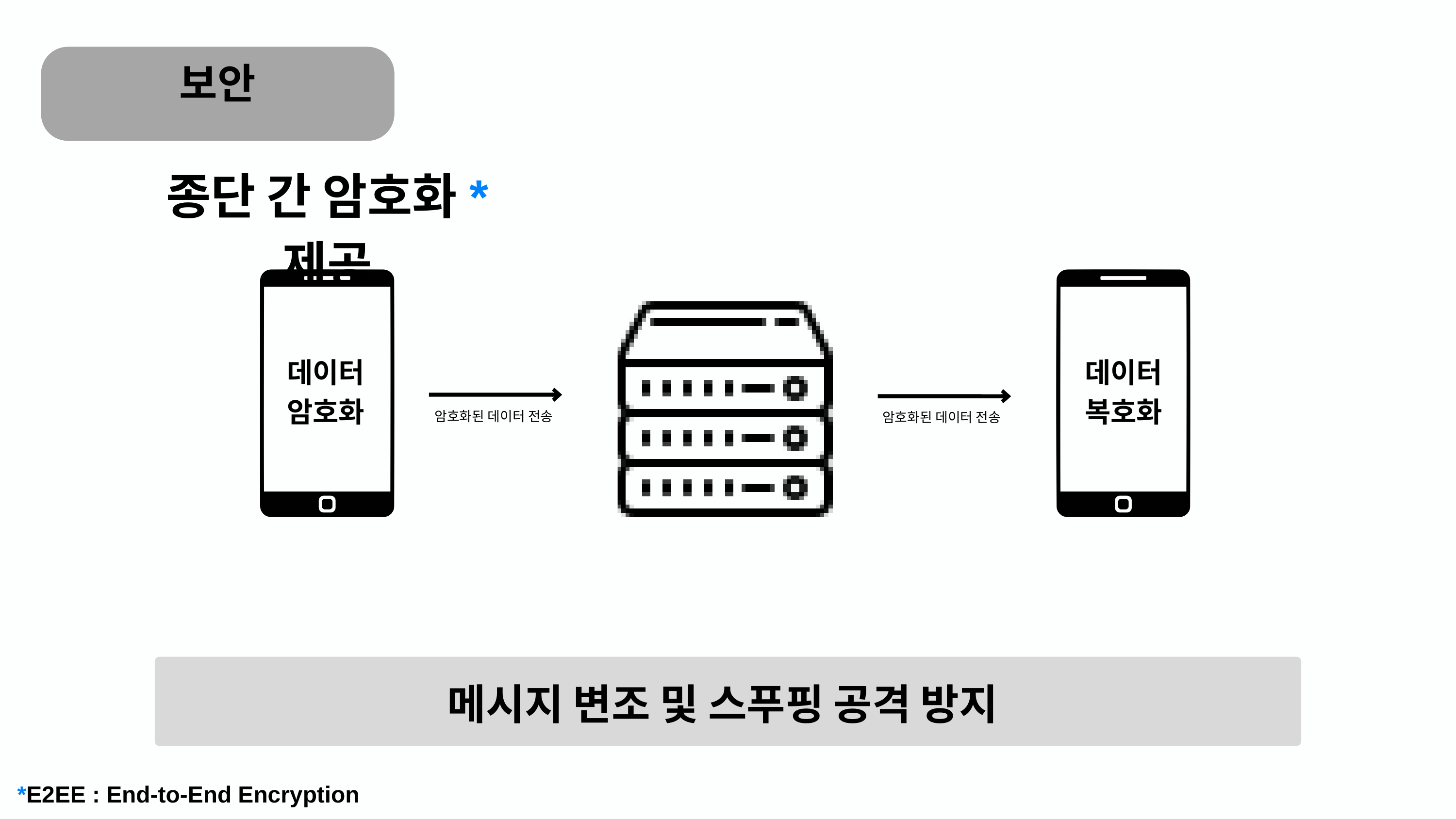

보안
종단 간 암호화* 제공

데이터
암호화
데이터
복호화

암호화된 데이터 전송

암호화된 데이터 전송

메시지 변조 및 스푸핑 공격 방지
*E2EE : End-to-End Encryption